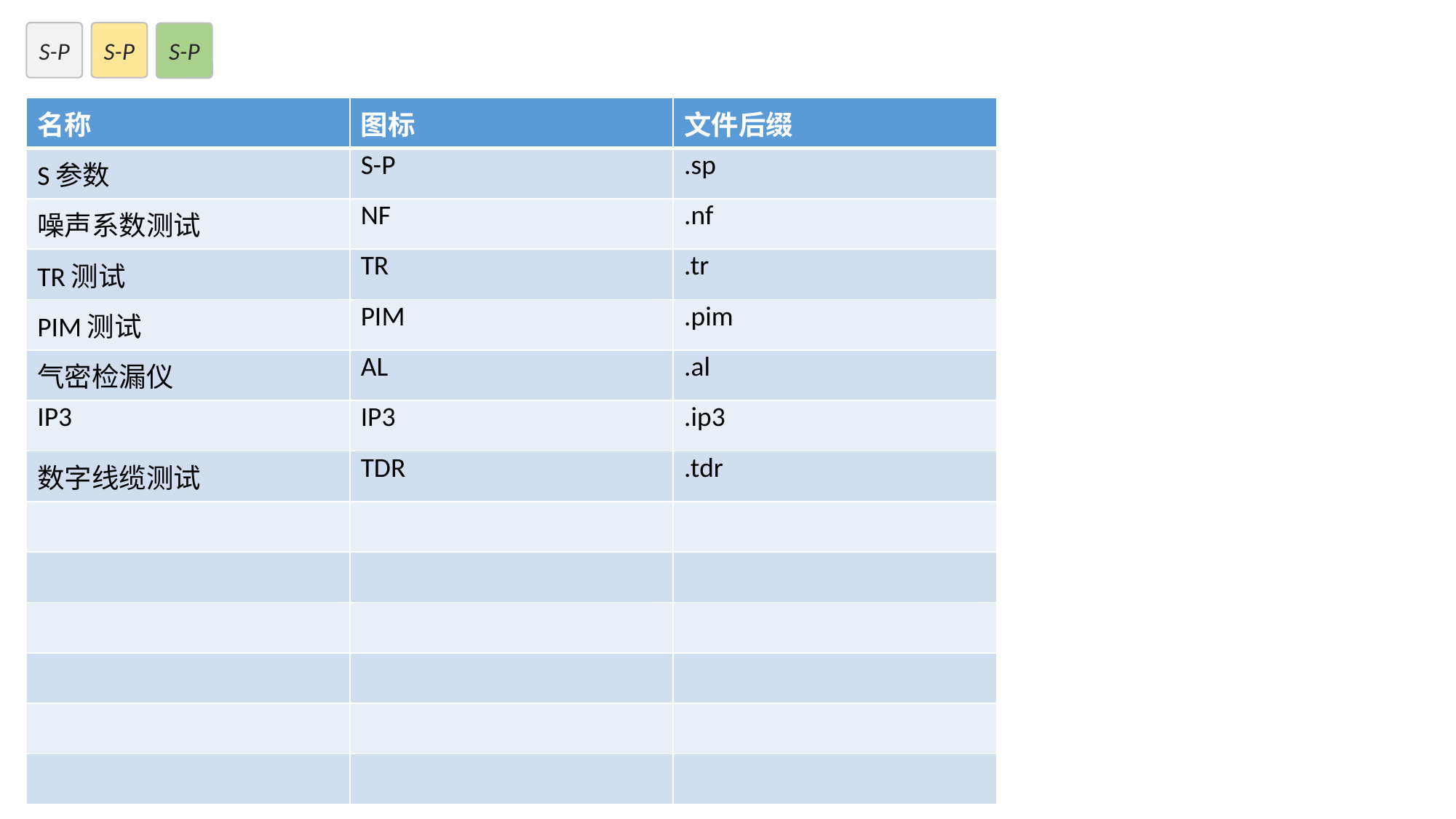

S-P
S-P
S-P
| 名称 | 图标 | 文件后缀 |
| --- | --- | --- |
| S参数 | S-P | .sp |
| 噪声系数测试 | NF | .nf |
| TR测试 | TR | .tr |
| PIM测试 | PIM | .pim |
| 气密检漏仪 | AL | .al |
| IP3 | IP3 | .ip3 |
| 数字线缆测试 | TDR | .tdr |
|  |  |  |
|  |  |  |
|  |  |  |
|  |  |  |
|  |  |  |
|  |  |  |